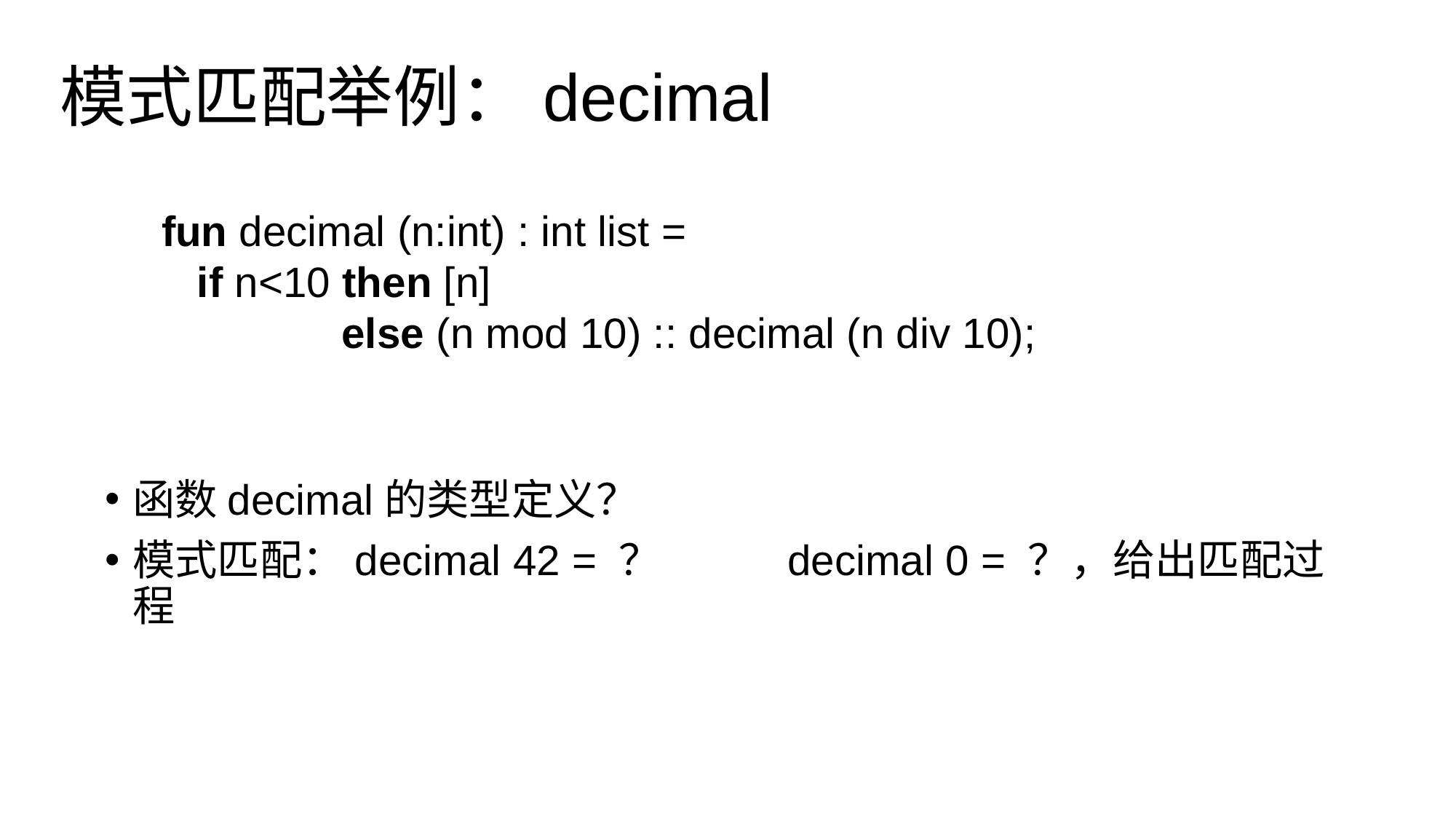

# 模式匹配举例：decimal
fun decimal (n:int) : int list =
   if n<10 then [n]
	      else (n mod 10) :: decimal (n div 10);
函数decimal的类型定义？
模式匹配：decimal 42 = ？  	decimal 0 = ？，给出匹配过程